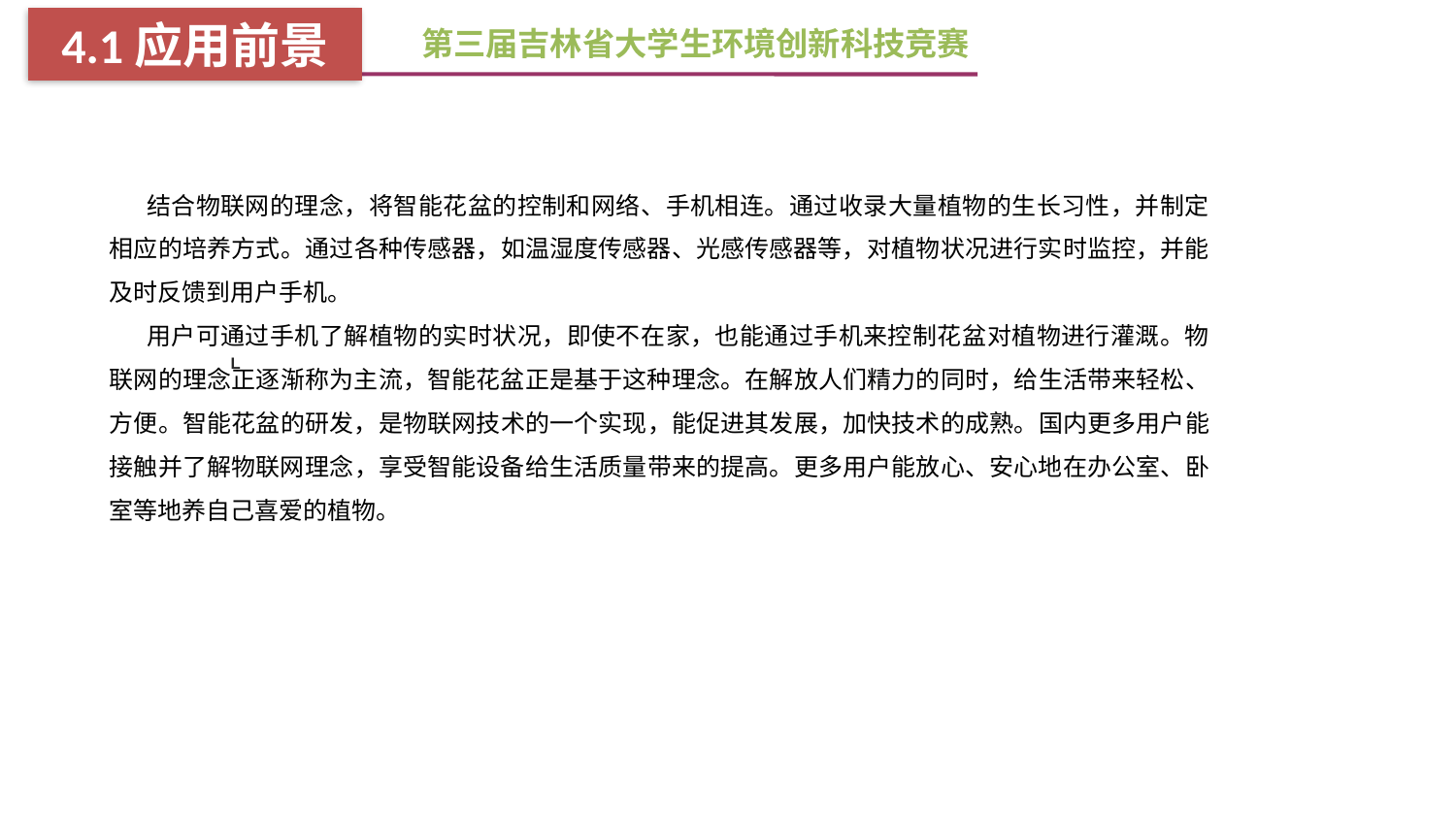

第三届吉林省大学生环境创新科技竞赛
4.1应用前景

结合物联网的理念，将智能花盆的控制和网络、手机相连。通过收录大量植物的生长习性，并制定相应的培养方式。通过各种传感器，如温湿度传感器、光感传感器等，对植物状况进行实时监控，并能及时反馈到用户手机。
用户可通过手机了解植物的实时状况，即使不在家，也能通过手机来控制花盆对植物进行灌溉。物联网的理念正逐渐称为主流，智能花盆正是基于这种理念。在解放人们精力的同时，给生活带来轻松、方便。智能花盆的研发，是物联网技术的一个实现，能促进其发展，加快技术的成熟。国内更多用户能接触并了解物联网理念，享受智能设备给生活质量带来的提高。更多用户能放心、安心地在办公室、卧室等地养自己喜爱的植物。
L